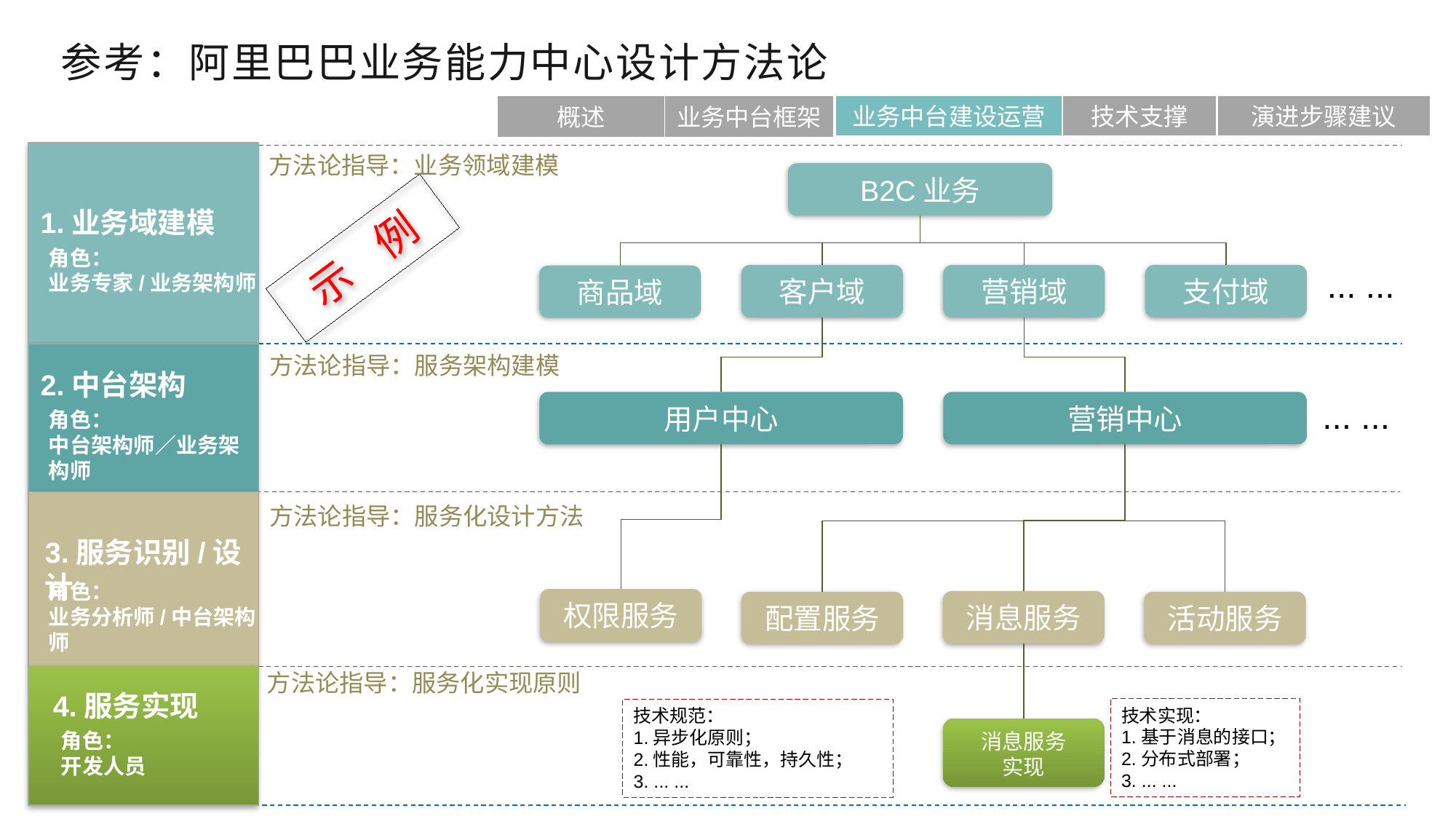

参考：阿里巴巴业务能力中心设计方法论
概述
技术支撑
演进步骤建议
业务中台框架
业务中台建设运营

方法论指导：业务领域建模
B2C业务
1.业务域建模
示    例
角色：
业务专家/业务架构师
... ...
客户域
营销域
支付域
商品域

方法论指导：服务架构建模
2.中台架构
... ...
用户中心
营销中心
角色：
中台架构师／业务架构师

方法论指导：服务化设计方法
3.服务识别/设计
角色：
业务分析师/中台架构师
权限服务
消息服务
配置服务
活动服务
方法论指导：服务化实现原则

4.服务实现
技术实现：
1.基于消息的接口；
2.分布式部署；
3. ... ...
技术规范：
1.异步化原则；
2.性能，可靠性，持久性；
3. ... ...
消息服务
实现
角色：
开发人员